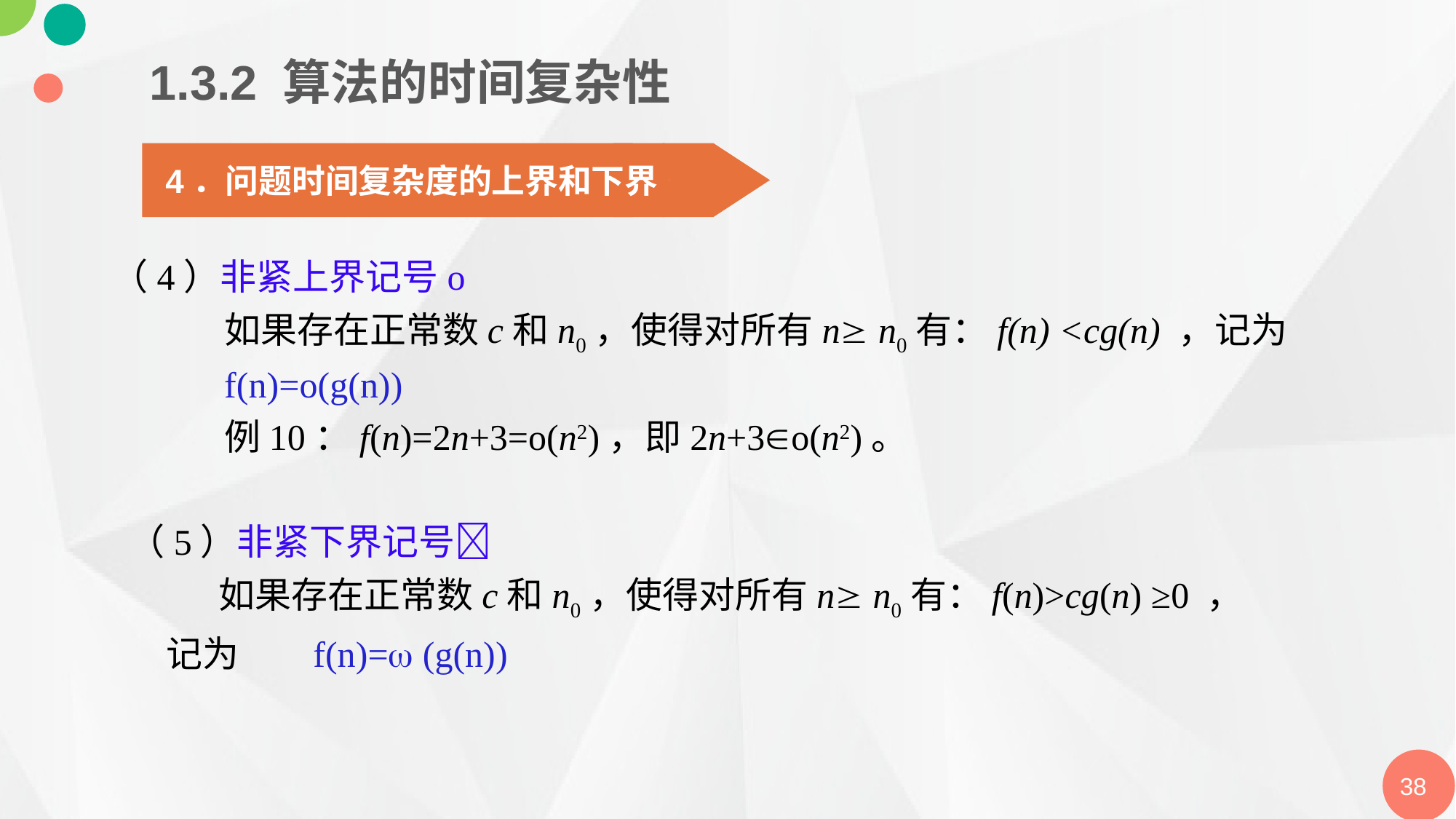

1.3.2 算法的时间复杂性

4．问题时间复杂度的上界和下界
（4）非紧上界记号o
      如果存在正常数c和n0，使得对所有n≥ n0有：f(n) <cg(n) ，记为        f(n)=o(g(n))
      例10：f(n)=2n+3=o(n2)，即2n+3∈o(n2)。

 （5）非紧下界记号ω
            如果存在正常数c和n0，使得对所有n≥ n0有：f(n)>cg(n) ≥0 ，
记为        f(n)=ω (g(n))